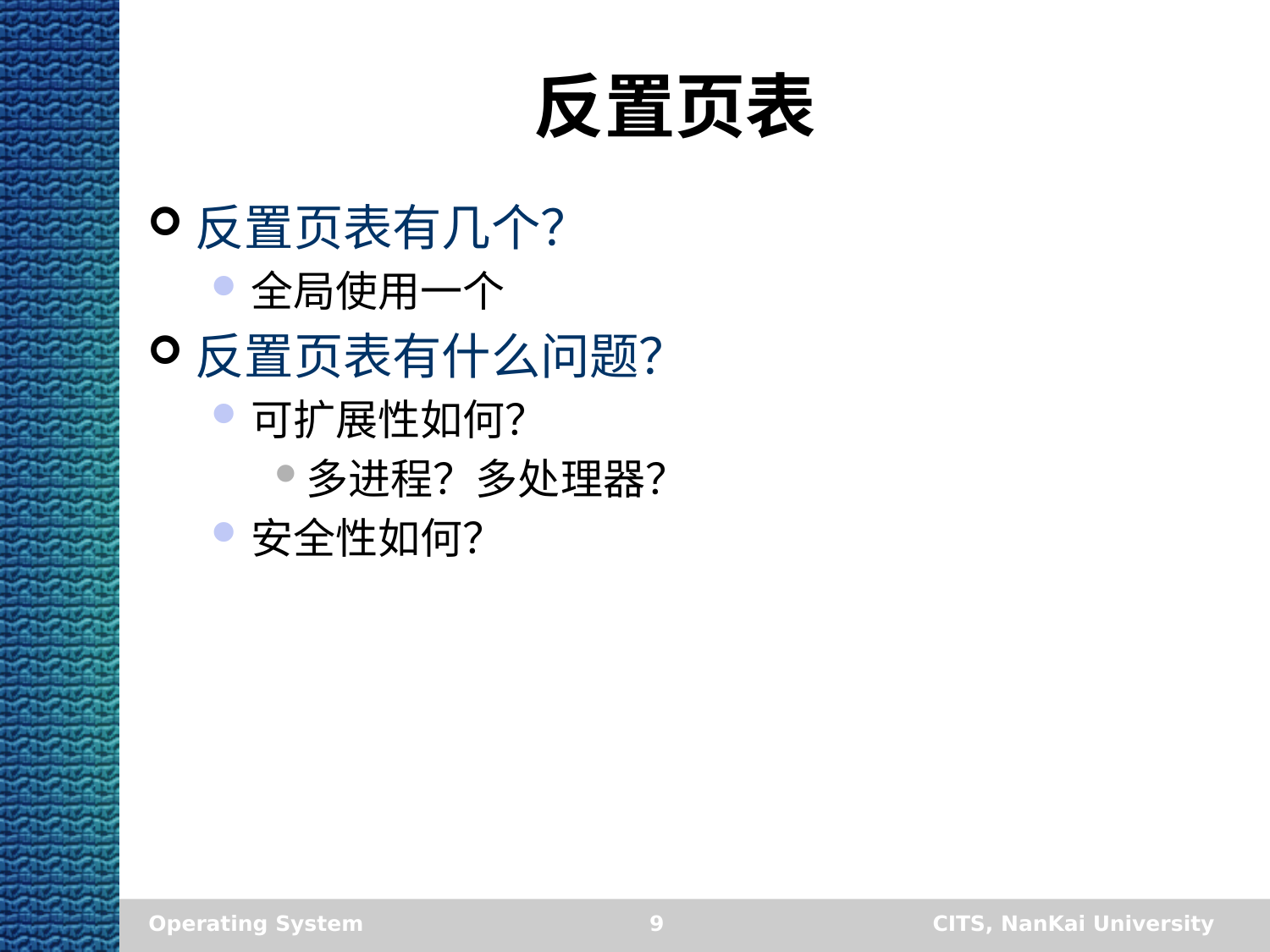

# 反置页表
反置页表有几个？
全局使用一个
反置页表有什么问题？
可扩展性如何？
多进程？多处理器？
安全性如何？
Operating System
9
CITS, NanKai University